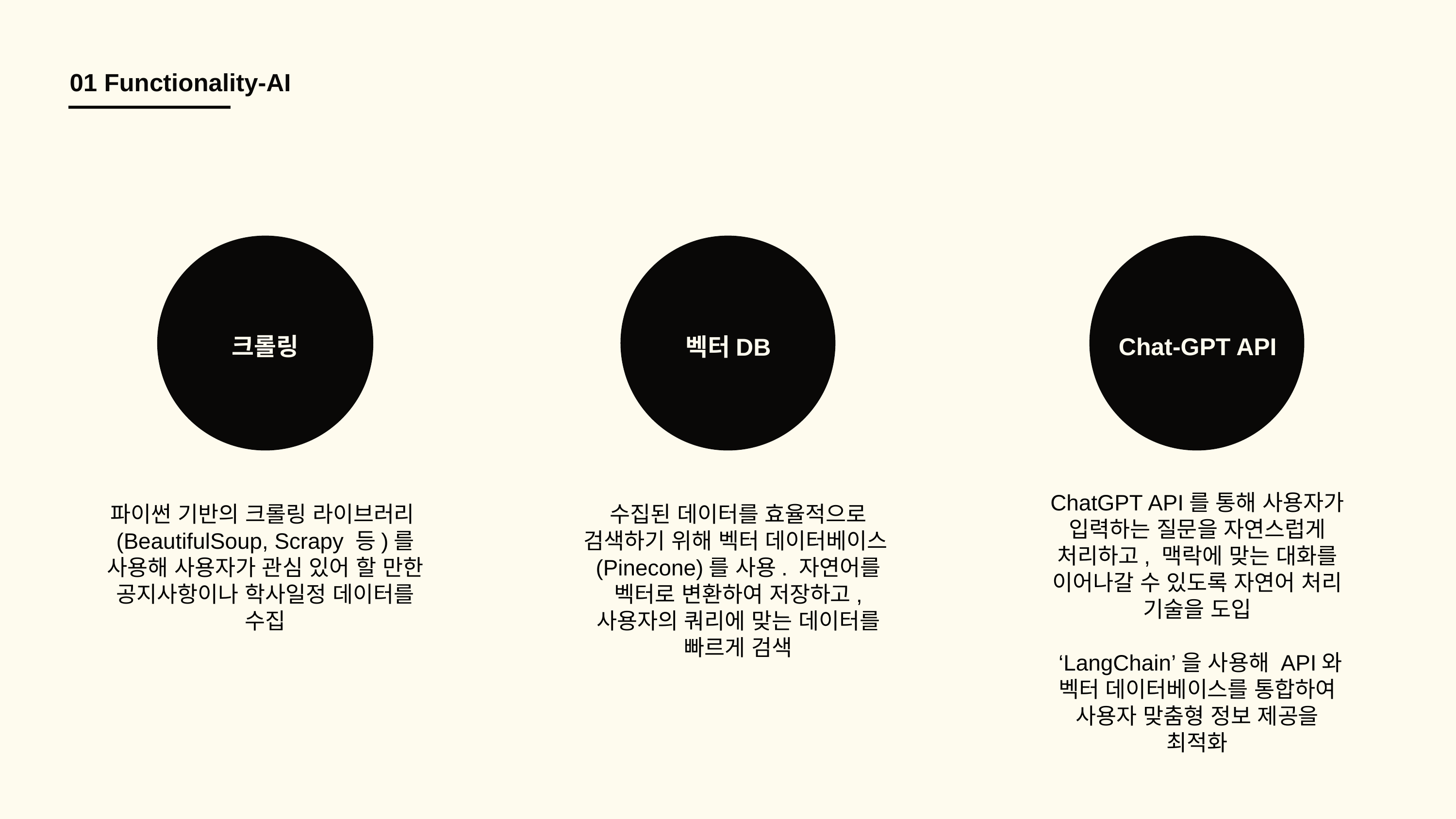

01 Functionality-AI

벡터DB

크롤링
Chat-GPT API
ChatGPT API를 통해 사용자가 입력하는 질문을 자연스럽게 처리하고, 맥락에 맞는 대화를 이어나갈 수 있도록 자연어 처리 기술을 도입

 ‘LangChain’을 사용해 API와 벡터 데이터베이스를 통합하여 사용자 맞춤형 정보 제공을 최적화

파이썬 기반의 크롤링 라이브러리(BeautifulSoup, Scrapy 등)를 사용해 사용자가 관심 있어 할 만한 공지사항이나 학사일정 데이터를 수집

수집된 데이터를 효율적으로 검색하기 위해 벡터 데이터베이스(Pinecone)를 사용. 자연어를 벡터로 변환하여 저장하고, 사용자의 쿼리에 맞는 데이터를 빠르게 검색